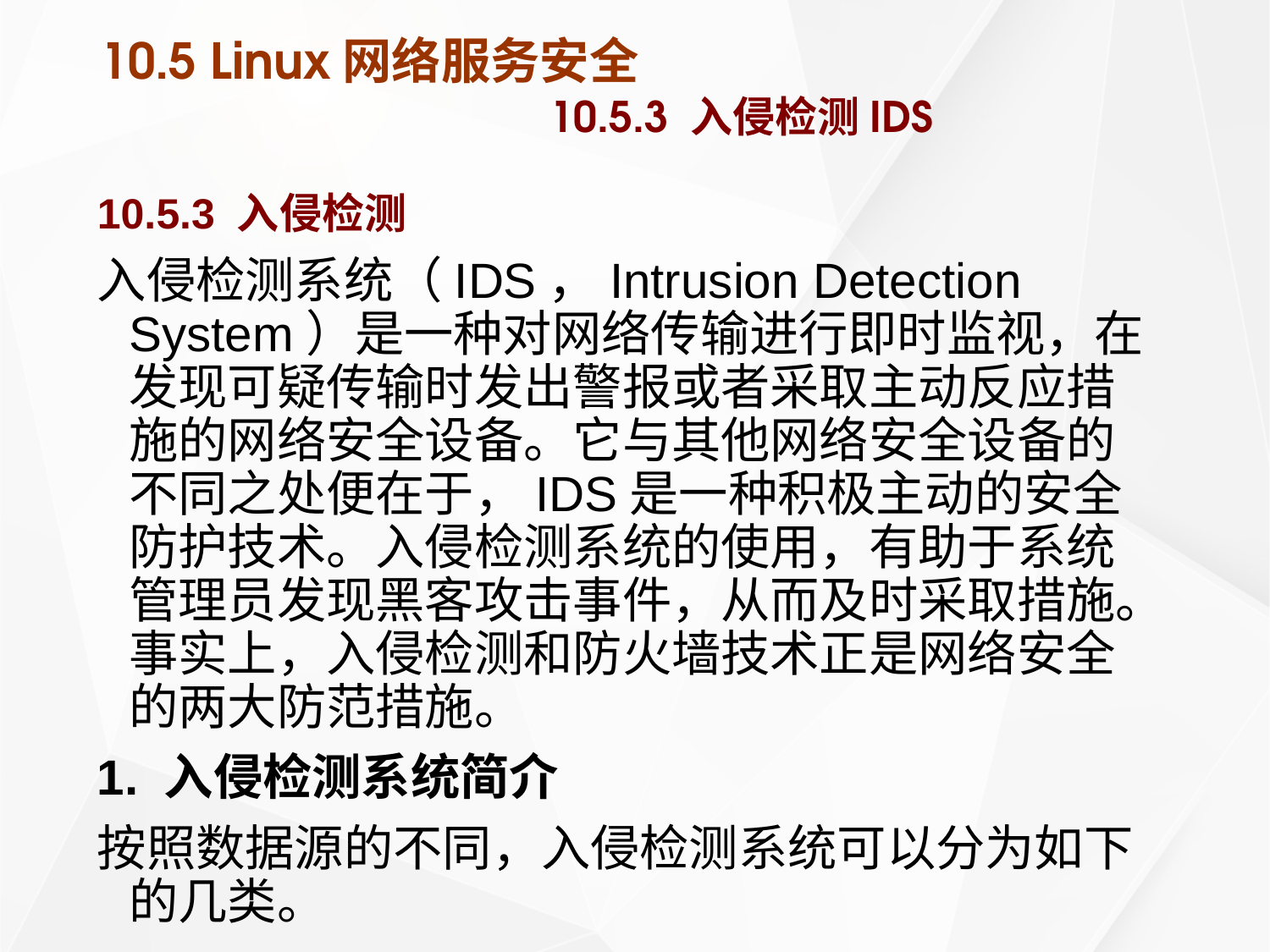

# 10.5 Linux网络服务安全 10.5.3 入侵检测IDS
10.5.3 入侵检测
入侵检测系统（IDS，Intrusion Detection System）是一种对网络传输进行即时监视，在发现可疑传输时发出警报或者采取主动反应措施的网络安全设备。它与其他网络安全设备的不同之处便在于，IDS是一种积极主动的安全防护技术。入侵检测系统的使用，有助于系统管理员发现黑客攻击事件，从而及时采取措施。事实上，入侵检测和防火墙技术正是网络安全的两大防范措施。
1. 入侵检测系统简介
按照数据源的不同，入侵检测系统可以分为如下的几类。